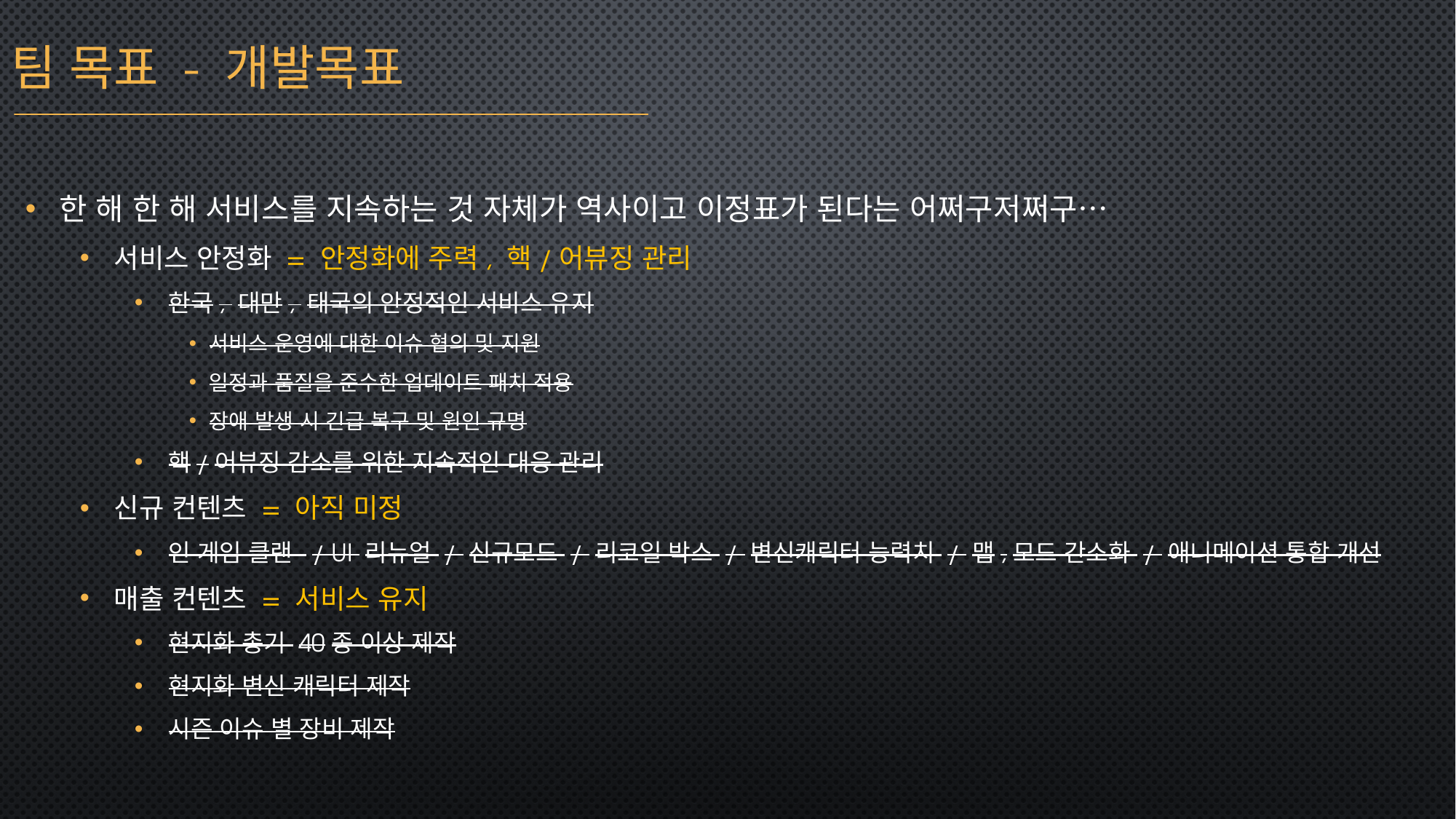

팀 목표 - 개발목표
한 해 한 해 서비스를 지속하는 것 자체가 역사이고 이정표가 된다는 어쩌구저쩌구…
서비스 안정화 = 안정화에 주력, 핵/어뷰징 관리
한국, 대만, 태국의 안정적인 서비스 유지
서비스 운영에 대한 이슈 협의 및 지원
일정과 품질을 준수한 업데이트 패치 적용
장애 발생 시 긴급 복구 및 원인 규명
핵/어뷰징 감소를 위한 지속적인 대응 관리
신규 컨텐츠 = 아직 미정
인 게임 클랜  / UI 리뉴얼 / 신규모드 / 리코일 박스 / 변신캐릭터 능력치 / 맵,모드 간소화 / 애니메이션 통합 개선
매출 컨텐츠 = 서비스 유지
현지화 총기 40종 이상 제작
현지화 변신 캐릭터 제작
시즌 이슈 별 장비 제작